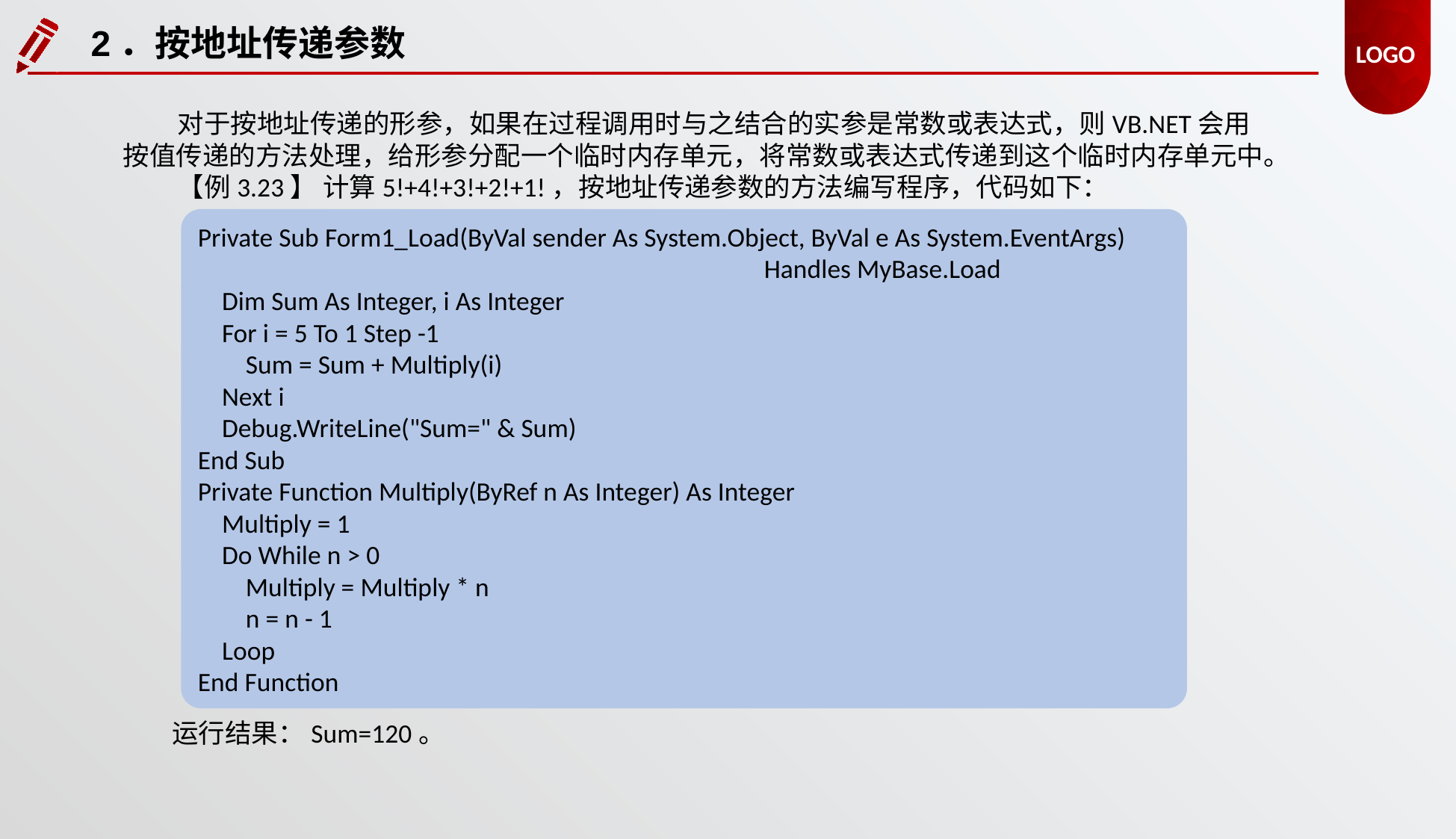

2．按地址传递参数
对于按地址传递的形参，如果在过程调用时与之结合的实参是常数或表达式，则VB.NET会用按值传递的方法处理，给形参分配一个临时内存单元，将常数或表达式传递到这个临时内存单元中。
【例3.23】 计算5!+4!+3!+2!+1!，按地址传递参数的方法编写程序，代码如下：
Private Sub Form1_Load(ByVal sender As System.Object, ByVal e As System.EventArgs)
					 Handles MyBase.Load
    Dim Sum As Integer, i As Integer
    For i = 5 To 1 Step -1
        Sum = Sum + Multiply(i)
    Next i
    Debug.WriteLine("Sum=" & Sum)
End Sub
Private Function Multiply(ByRef n As Integer) As Integer
    Multiply = 1
    Do While n > 0
        Multiply = Multiply * n
        n = n - 1
    Loop
End Function
运行结果：Sum=120。